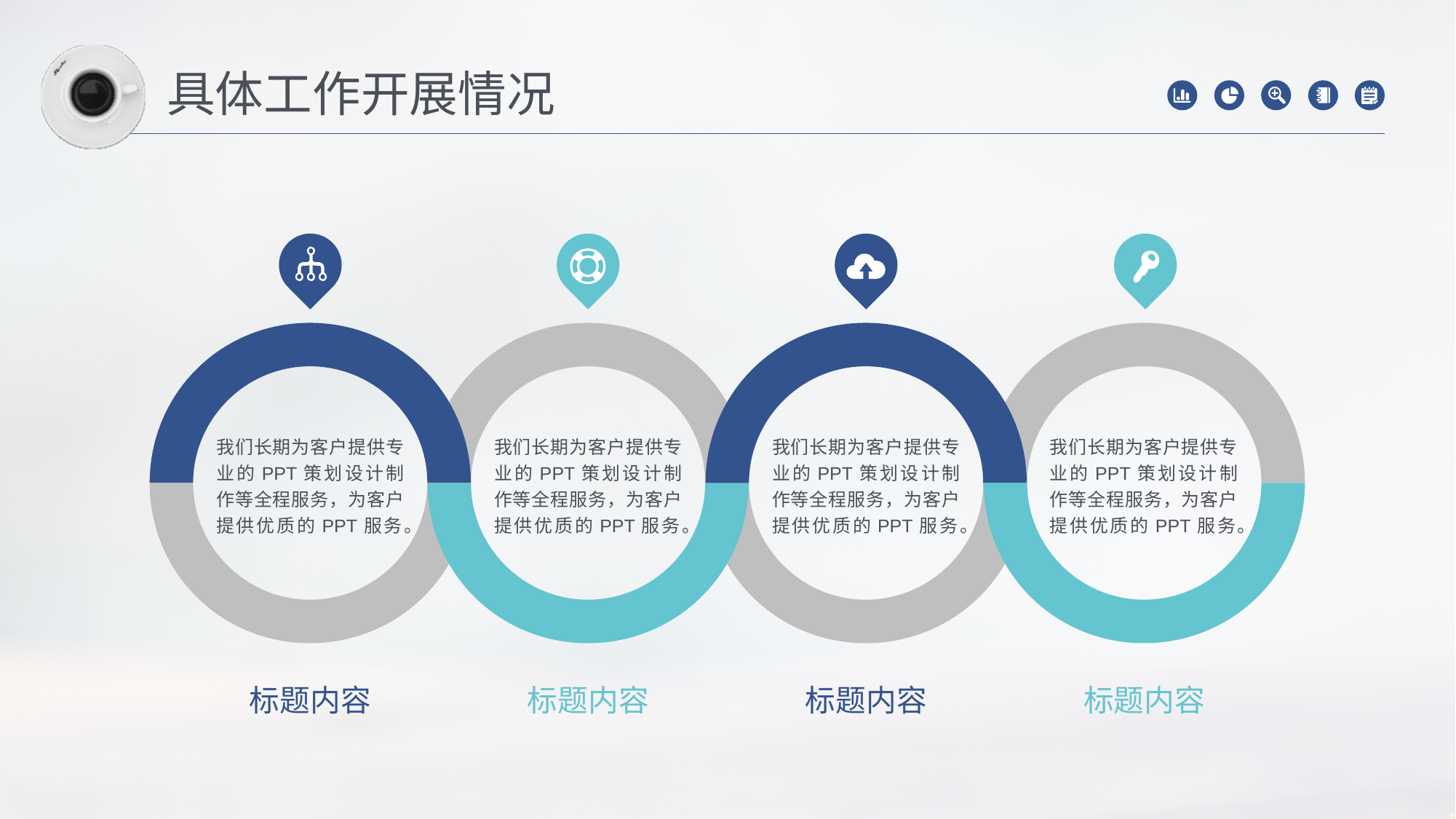

具体工作开展情况

我们长期为客户提供专业的PPT策划设计制作等全程服务，为客户提供优质的PPT服务。
我们长期为客户提供专业的PPT策划设计制作等全程服务，为客户提供优质的PPT服务。
我们长期为客户提供专业的PPT策划设计制作等全程服务，为客户提供优质的PPT服务。
我们长期为客户提供专业的PPT策划设计制作等全程服务，为客户提供优质的PPT服务。

标题内容
标题内容
标题内容
标题内容